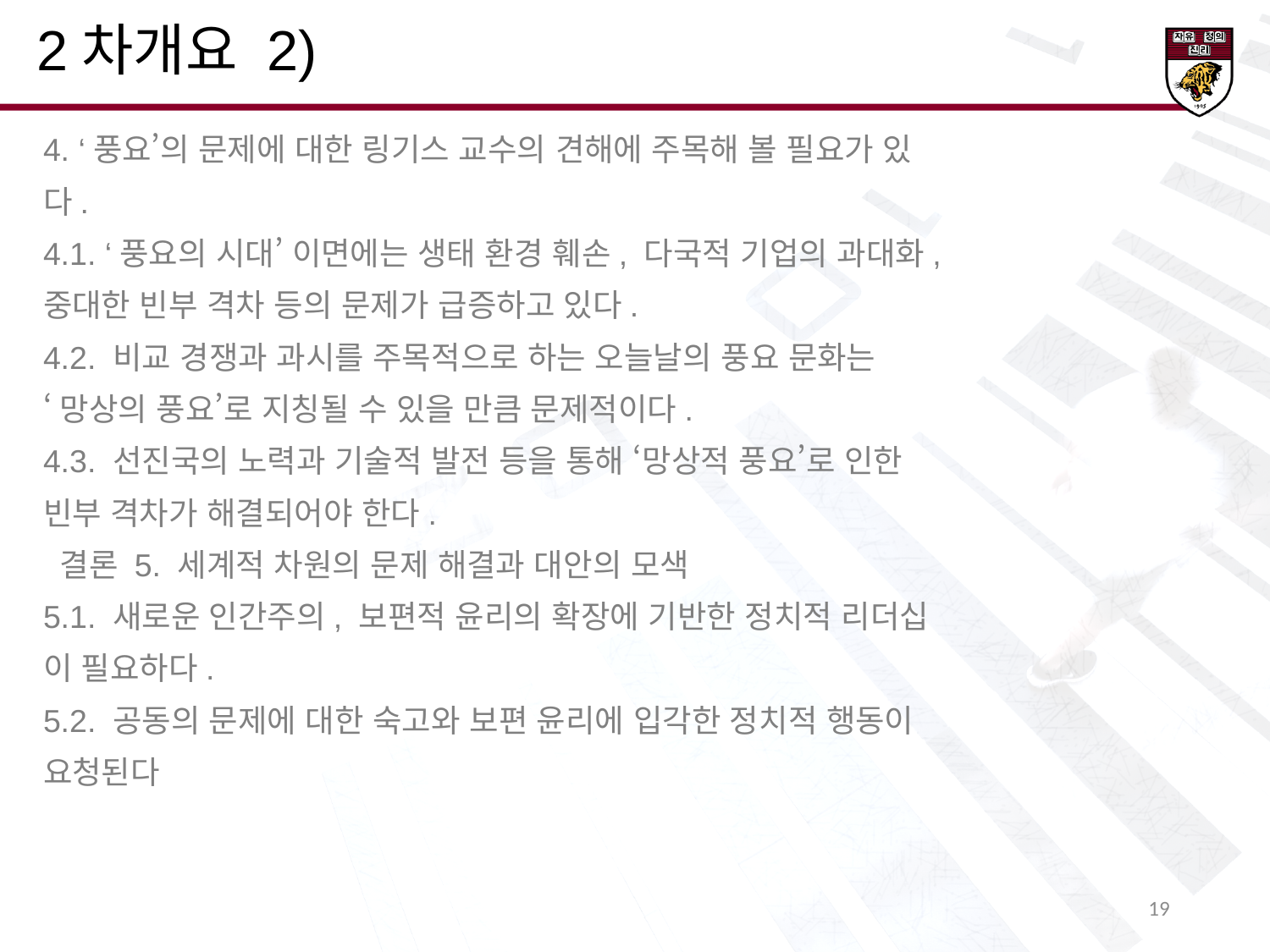

2차개요 2)
4. ‘풍요’의 문제에 대한 링기스 교수의 견해에 주목해 볼 필요가 있
다.
4.1. ‘풍요의 시대’ 이면에는 생태 환경 훼손, 다국적 기업의 과대화,
중대한 빈부 격차 등의 문제가 급증하고 있다.
4.2. 비교 경쟁과 과시를 주목적으로 하는 오늘날의 풍요 문화는
‘망상의 풍요’로 지칭될 수 있을 만큼 문제적이다.
4.3. 선진국의 노력과 기술적 발전 등을 통해 ‘망상적 풍요’로 인한
빈부 격차가 해결되어야 한다.
 결론 5. 세계적 차원의 문제 해결과 대안의 모색
5.1. 새로운 인간주의, 보편적 윤리의 확장에 기반한 정치적 리더십
이 필요하다.
5.2. 공동의 문제에 대한 숙고와 보편 윤리에 입각한 정치적 행동이
요청된다

19